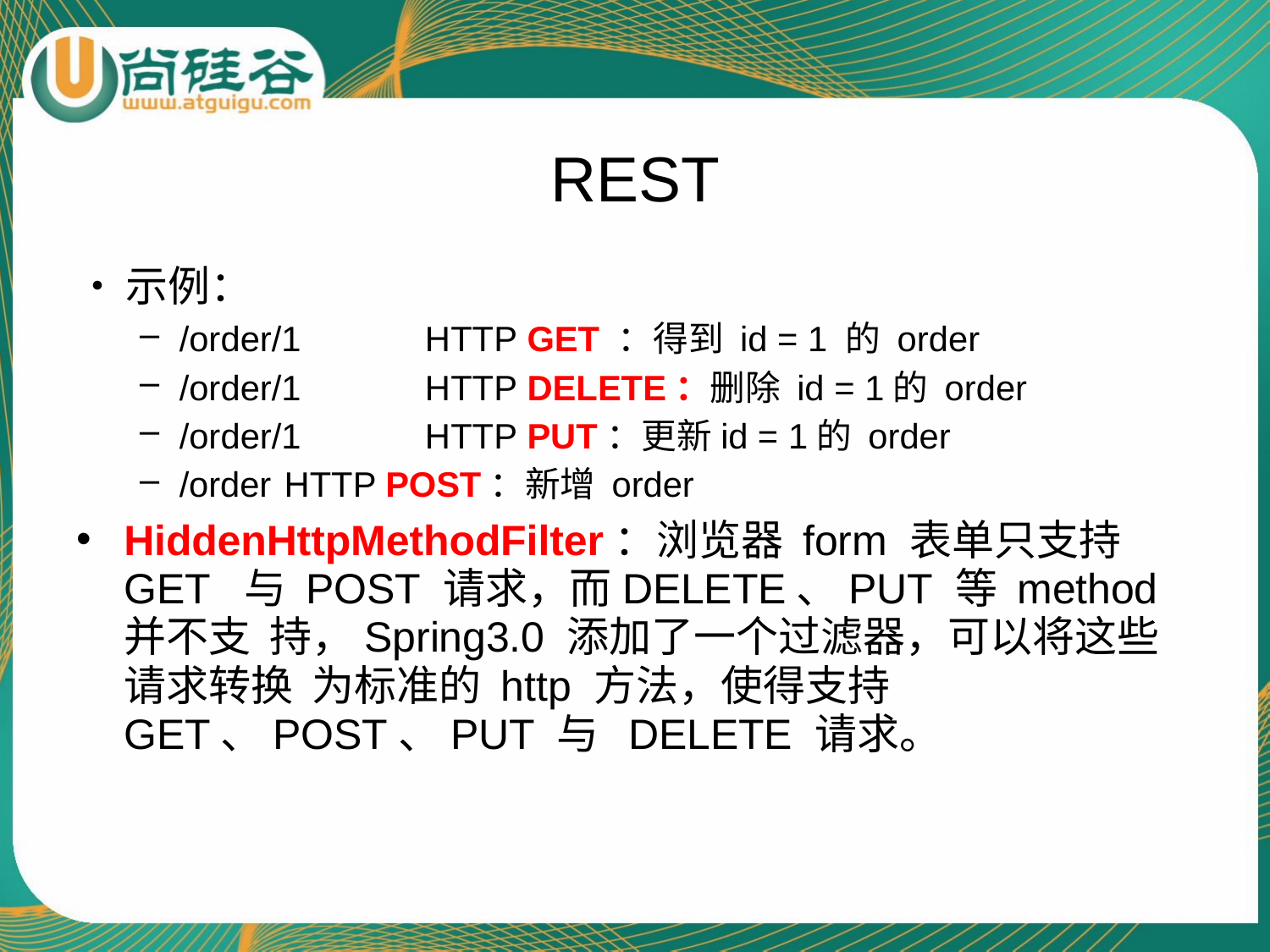

# REST
•	示例：
/order/1	HTTP GET ：得到 id = 1 的 order
/order/1	HTTP DELETE：删除 id = 1的 order
/order/1	HTTP PUT：更新id = 1的 order
/order	HTTP POST：新增 order
HiddenHttpMethodFilter：浏览器 form 表单只支持 GET  与 POST 请求，而DELETE、PUT 等 method 并不支  持，Spring3.0 添加了一个过滤器，可以将这些请求转换  为标准的 http 方法，使得支持 GET、POST、PUT 与  DELETE 请求。